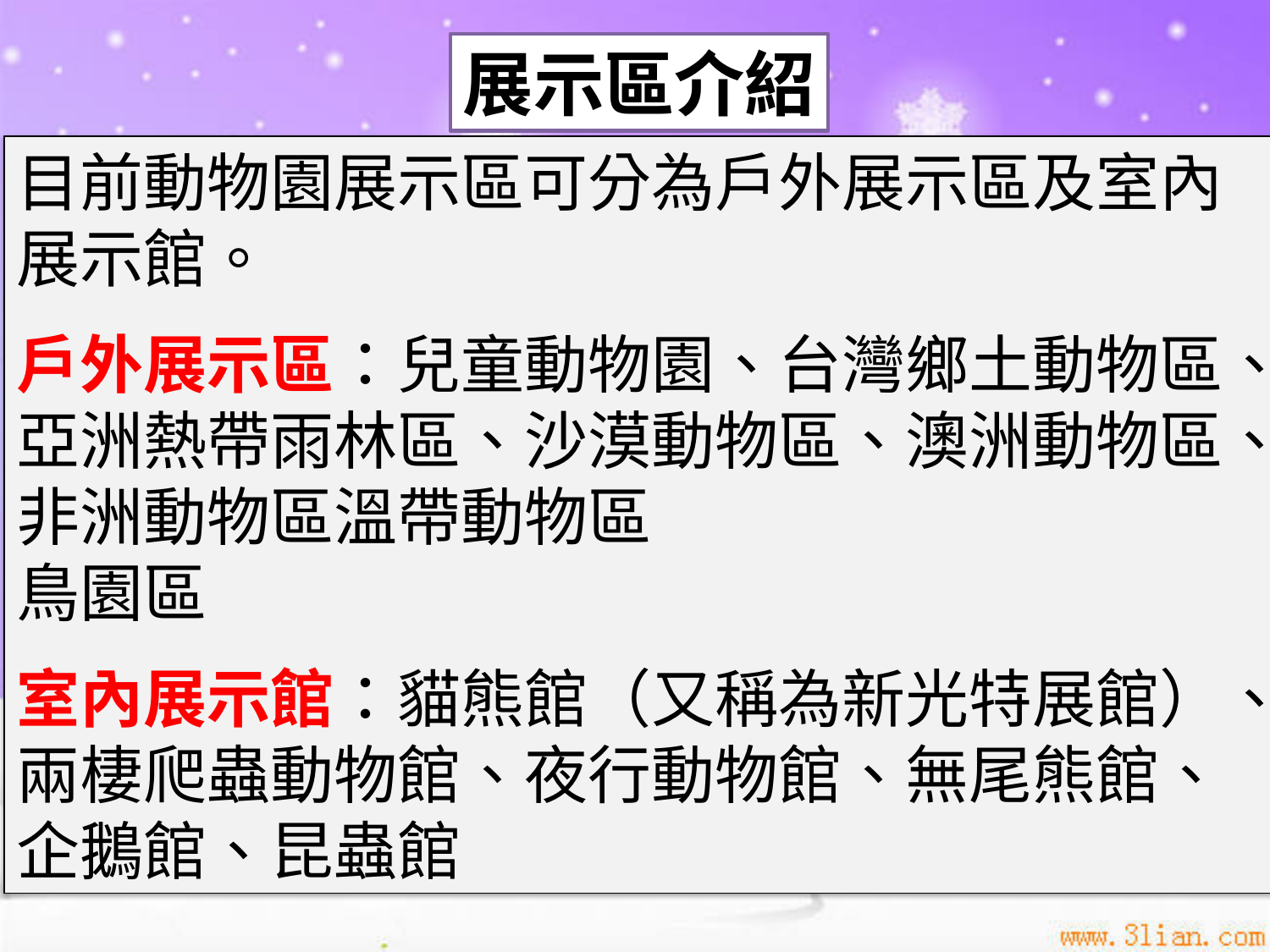

展示區介紹
目前動物園展示區可分為戶外展示區及室內展示館。

戶外展示區：兒童動物園、台灣鄉土動物區、亞洲熱帶雨林區、沙漠動物區、澳洲動物區、非洲動物區溫帶動物區
鳥園區

室內展示館：貓熊館（又稱為新光特展館）、兩棲爬蟲動物館、夜行動物館、無尾熊館、企鵝館、昆蟲館